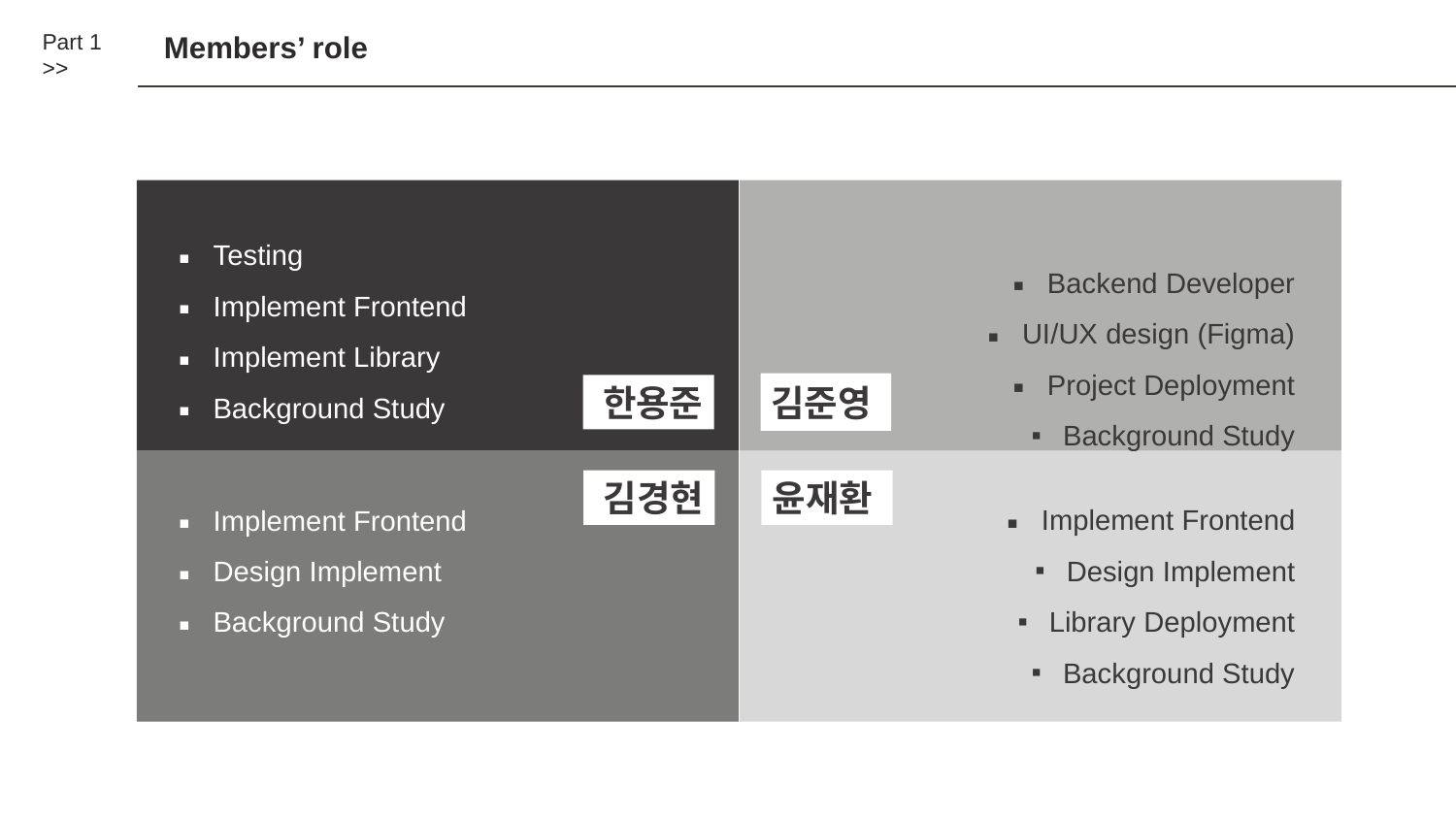

Part 1 >>
Members’ role

Testing
Implement Frontend
Implement Library
Background Study
Backend Developer
UI/UX design (Figma)
Project Deployment
Background Study

김준영
한용준

김경현
윤재환
Implement Frontend
Design Implement
Library Deployment
Background Study
Implement Frontend
Design Implement
Background Study